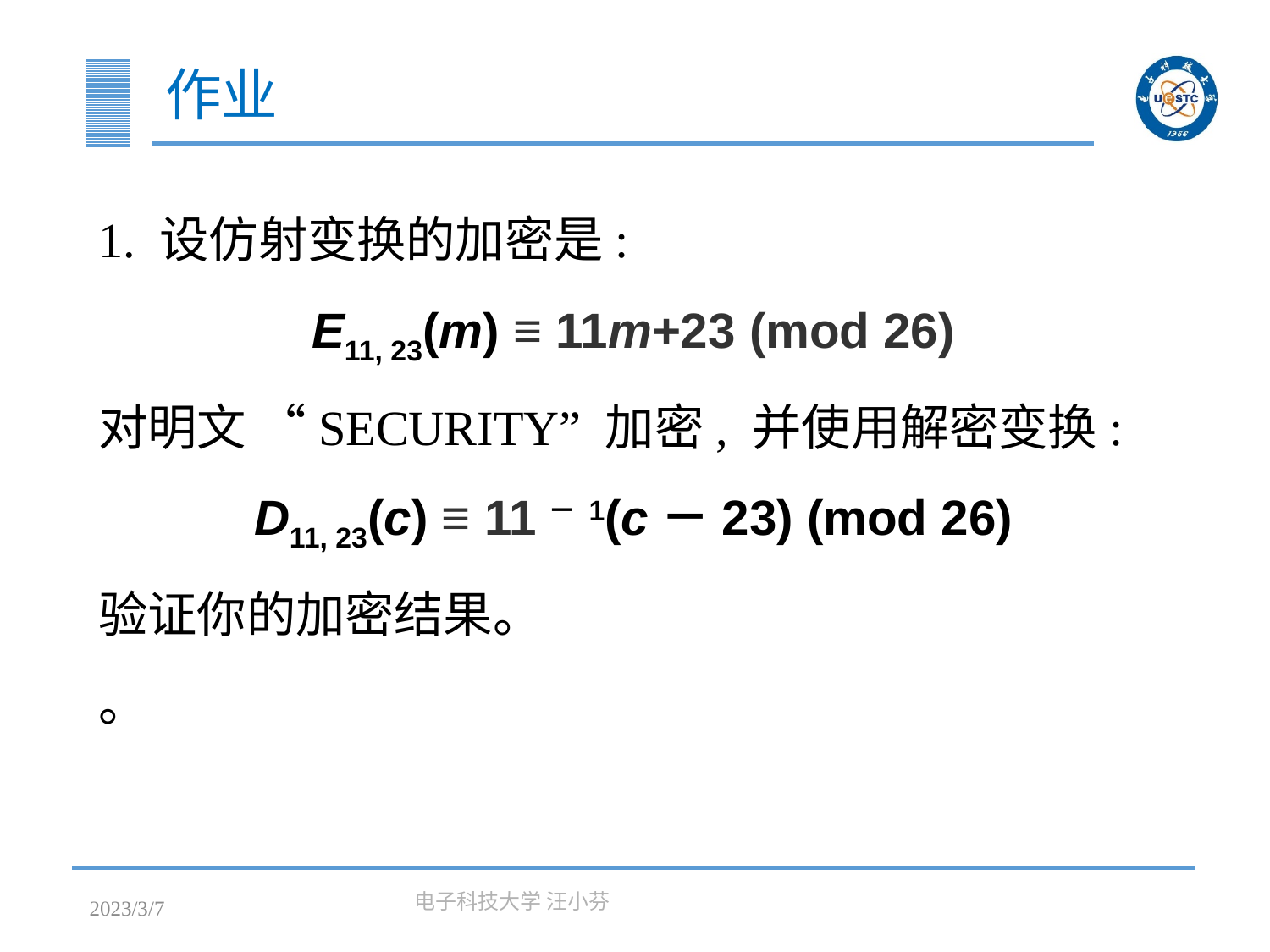

# 作业
1. 设仿射变换的加密是:
E11, 23(m) ≡ 11m+23 (mod 26)
对明文 “SECURITY” 加密, 并使用解密变换:
D11, 23(c) ≡ 11－1(c－23) (mod 26)
验证你的加密结果。
。
2023/3/7
电子科技大学 汪小芬